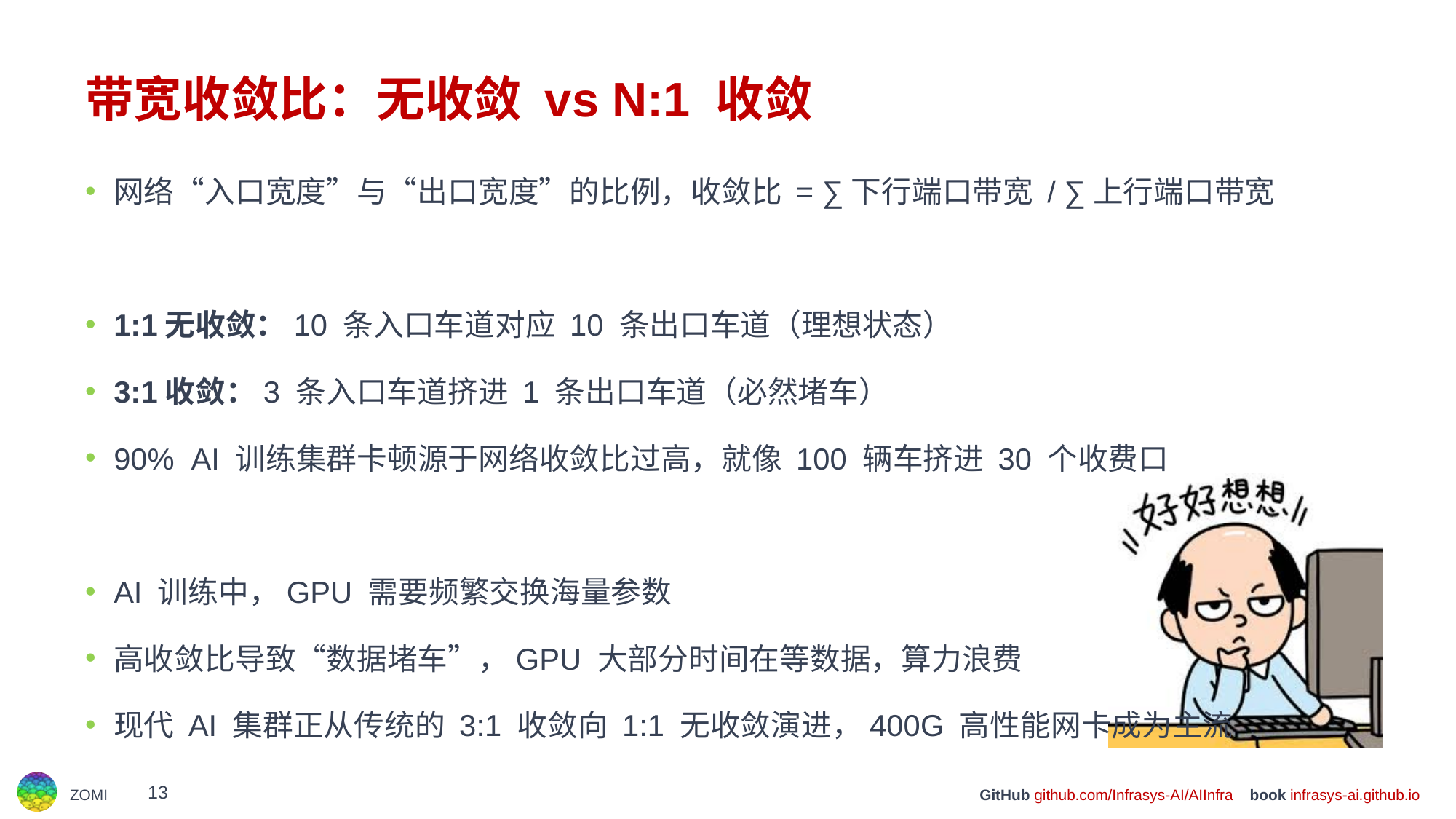

# 带宽收敛比：无收敛 vs N:1 收敛
网络“入口宽度”与“出口宽度”的比例，收敛比 = ∑下行端口带宽 / ∑上行端口带宽

1:1无收敛：10 条入口车道对应 10 条出口车道（理想状态）
3:1收敛：3 条入口车道挤进 1 条出口车道（必然堵车）
90%  AI 训练集群卡顿源于网络收敛比过高，就像 100 辆车挤进 30 个收费口

AI 训练中，GPU 需要频繁交换海量参数
高收敛比导致“数据堵车”，GPU 大部分时间在等数据，算力浪费
现代 AI 集群正从传统的 3:1 收敛向 1:1 无收敛演进，400G 高性能网卡成为主流